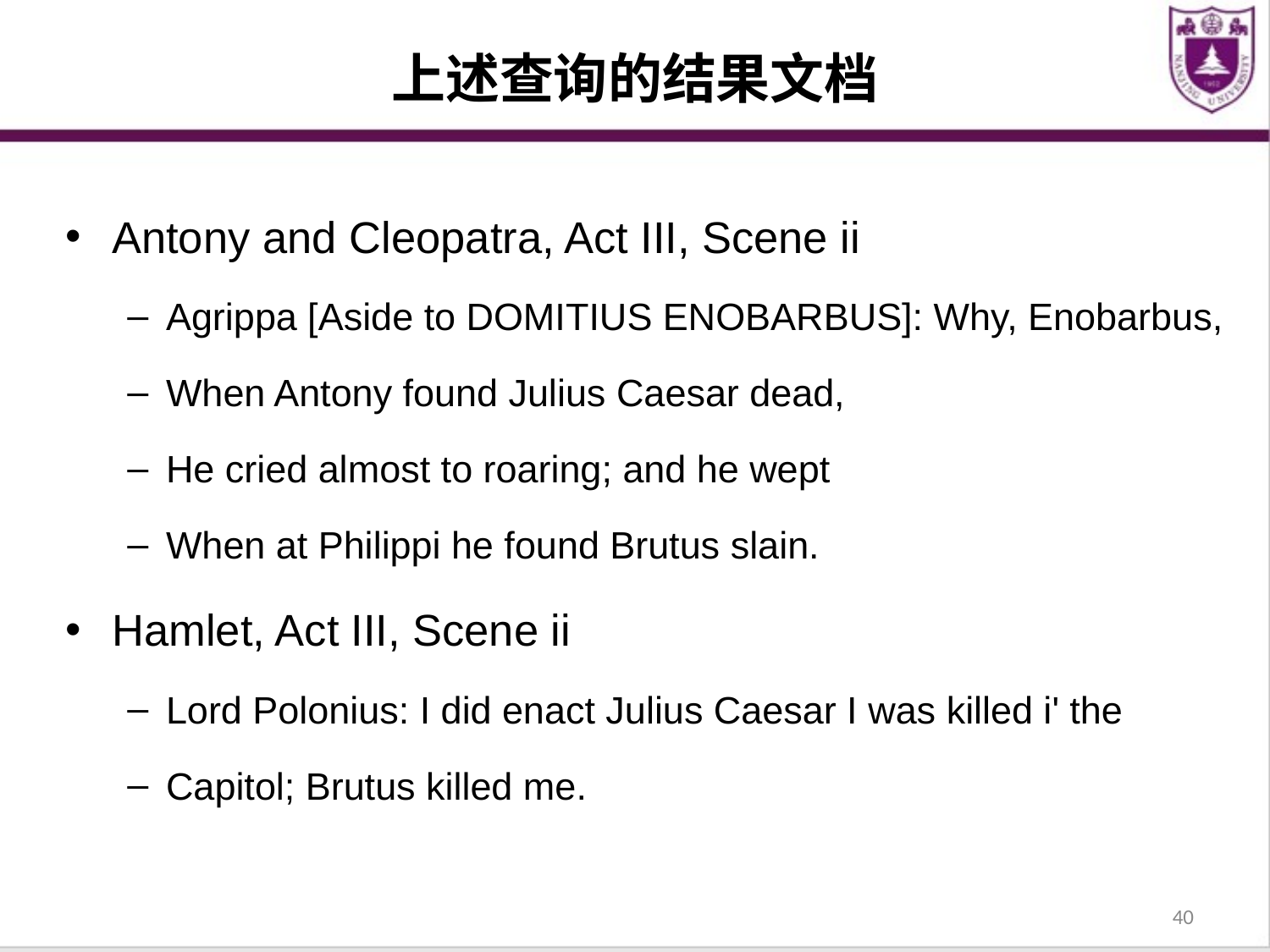

上述查询的结果文档
Antony and Cleopatra, Act III, Scene ii
Agrippa [Aside to DOMITIUS ENOBARBUS]: Why, Enobarbus,
When Antony found Julius Caesar dead,
He cried almost to roaring; and he wept
When at Philippi he found Brutus slain.
Hamlet, Act III, Scene ii
Lord Polonius: I did enact Julius Caesar I was killed i' the
Capitol; Brutus killed me.
40